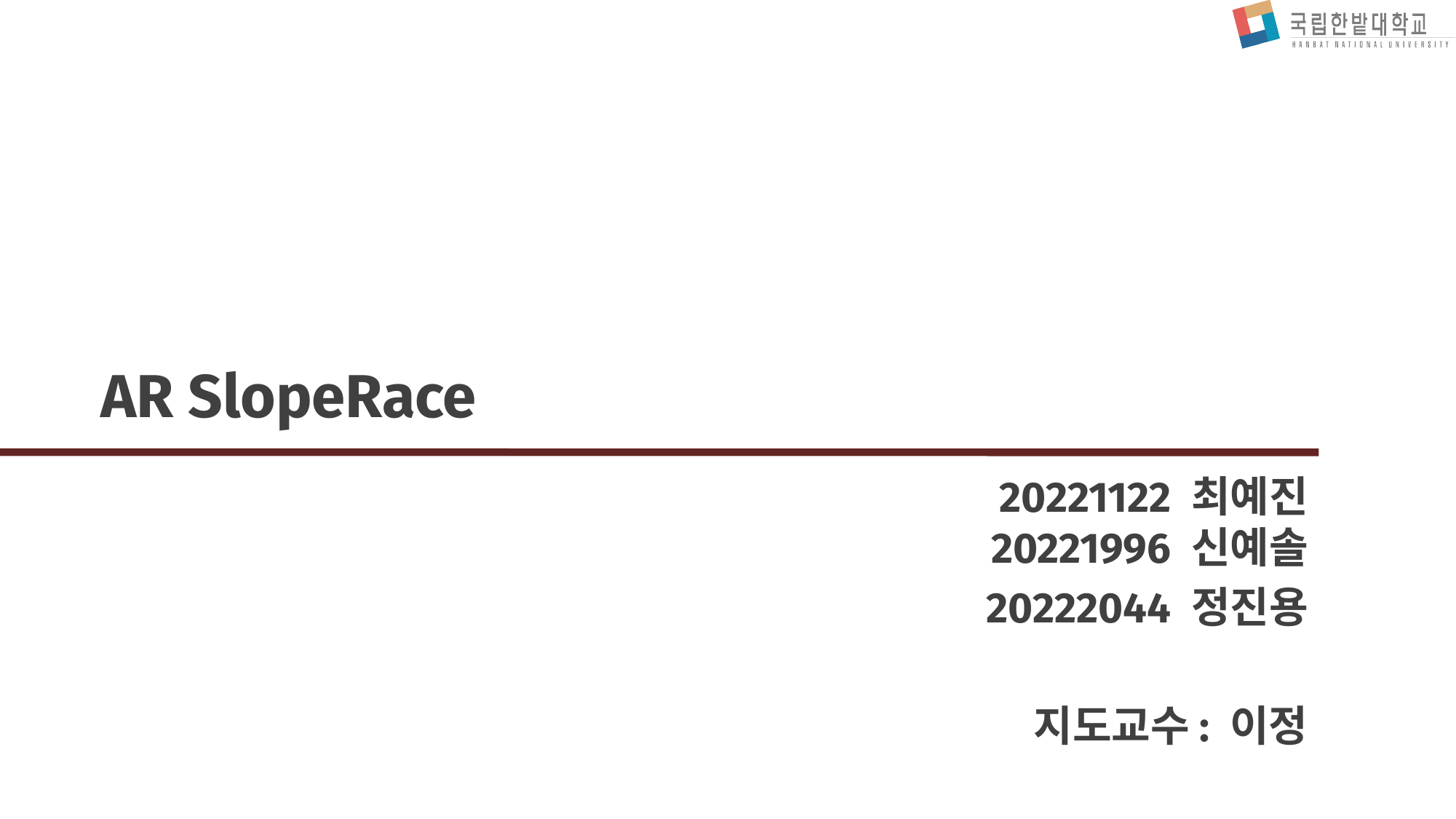

# AR SlopeRace
20221122 최예진
20221996 신예솔
20222044 정진용

지도교수: 이정